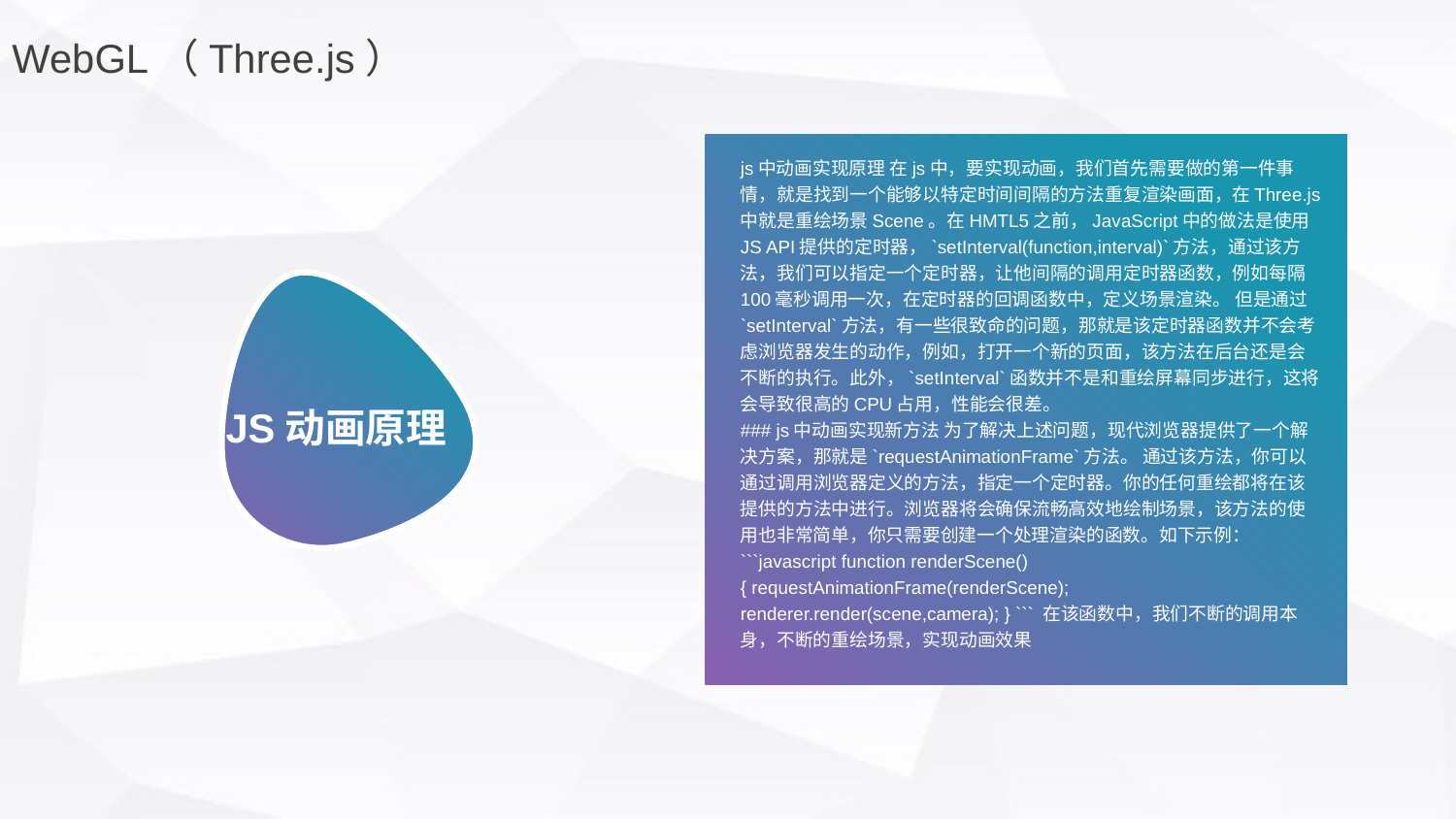

WebGL（Three.js）

js中动画实现原理 在js中，要实现动画，我们首先需要做的第一件事情，就是找到一个能够以特定时间间隔的方法重复渲染画面，在Three.js中就是重绘场景Scene。在HMTL5之前，JavaScript中的做法是使用JS API提供的定时器，`setInterval(function,interval)`方法，通过该方法，我们可以指定一个定时器，让他间隔的调用定时器函数，例如每隔100毫秒调用一次，在定时器的回调函数中，定义场景渲染。 但是通过`setInterval`方法，有一些很致命的问题，那就是该定时器函数并不会考虑浏览器发生的动作，例如，打开一个新的页面，该方法在后台还是会不断的执行。此外，`setInterval`函数并不是和重绘屏幕同步进行，这将会导致很高的CPU占用，性能会很差。
### js中动画实现新方法 为了解决上述问题，现代浏览器提供了一个解决方案，那就是`requestAnimationFrame`方法。 通过该方法，你可以通过调用浏览器定义的方法，指定一个定时器。你的任何重绘都将在该提供的方法中进行。浏览器将会确保流畅高效地绘制场景，该方法的使用也非常简单，你只需要创建一个处理渲染的函数。如下示例： ```javascript function renderScene(){ requestAnimationFrame(renderScene); renderer.render(scene,camera); } ``` 在该函数中，我们不断的调用本身，不断的重绘场景，实现动画效果

JS动画原理